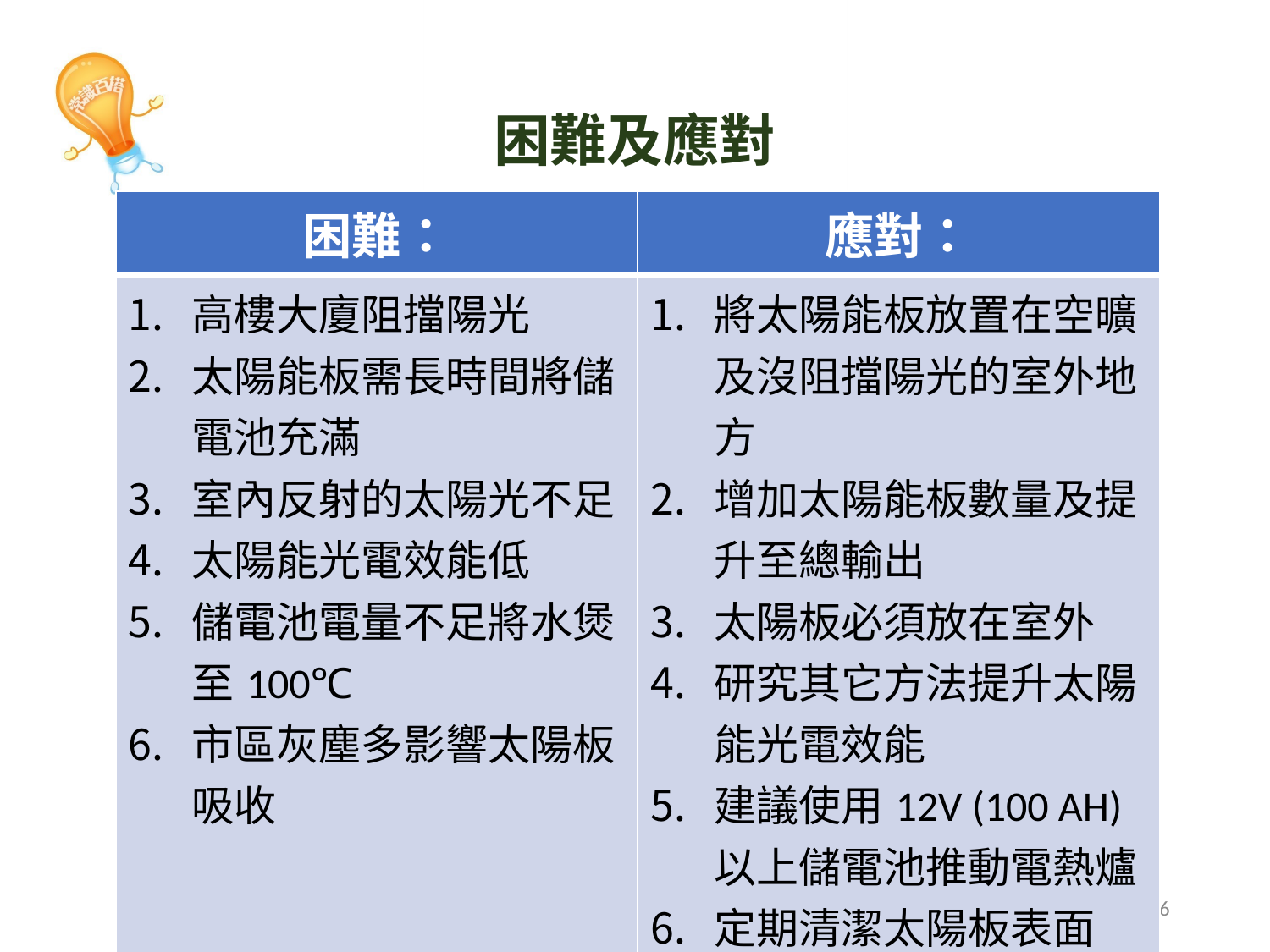

# 困難及應對
| 困難： | 應對： |
| --- | --- |
| 高樓大廈阻擋陽光 太陽能板需長時間將儲電池充滿 室內反射的太陽光不足 太陽能光電效能低 儲電池電量不足將水煲至100℃ 市區灰塵多影響太陽板吸收 | 將太陽能板放置在空曠及沒阻擋陽光的室外地方 增加太陽能板數量及提升至總輸出 太陽板必須放在室外 研究其它方法提升太陽能光電效能 建議使用12V (100 AH)以上儲電池推動電熱爐 定期清潔太陽板表面 |
16